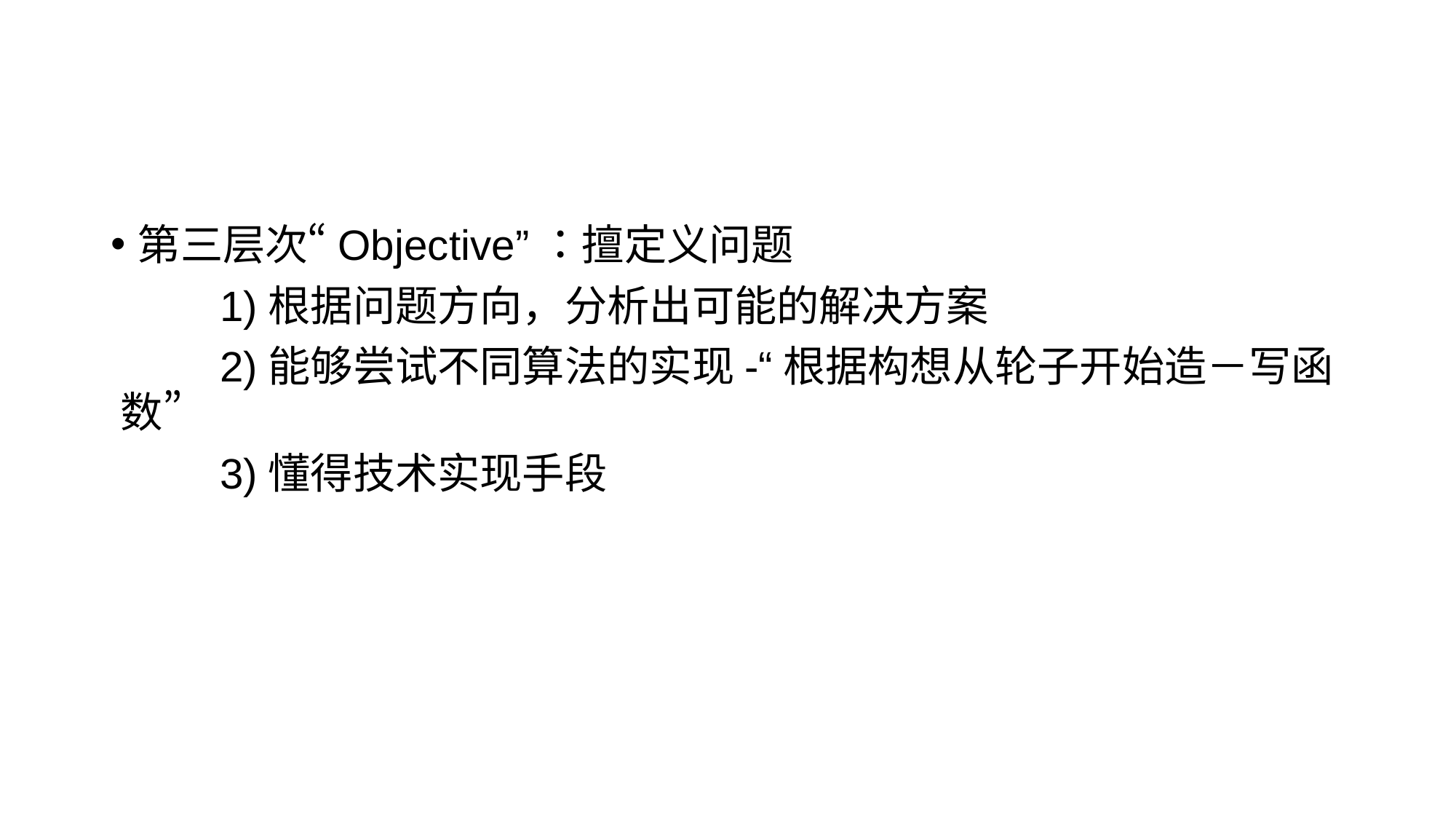

#
第三层次“Objective”：擅定义问题
	1)根据问题方向，分析出可能的解决方案
	2)能够尝试不同算法的实现-“根据构想从轮子开始造－写函   数”
 	3)懂得技术实现手段